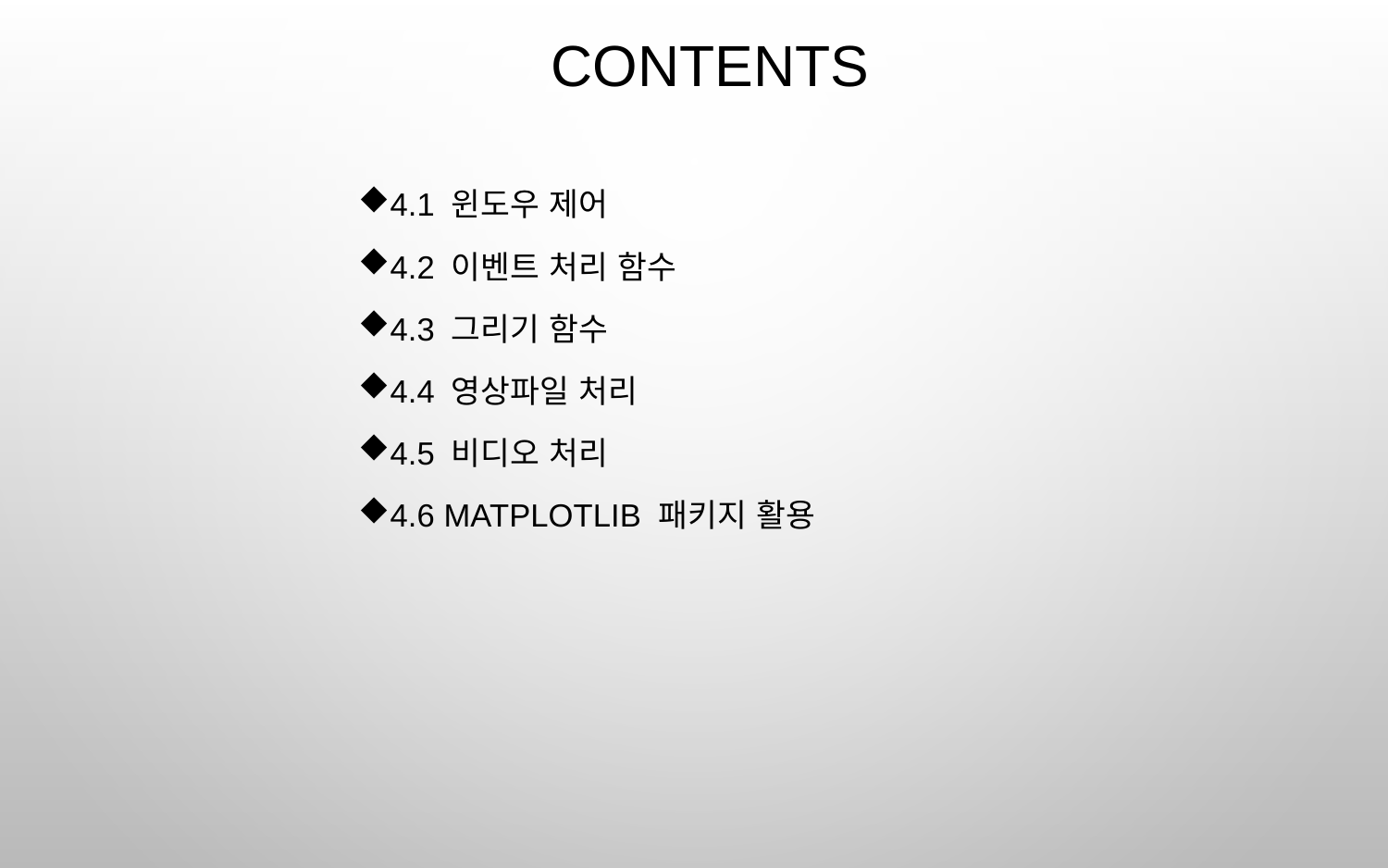

# contents

4.1 윈도우 제어
4.2 이벤트 처리 함수
4.3 그리기 함수
4.4 영상파일 처리
4.5 비디오 처리
4.6 Matplotlib 패키지 활용